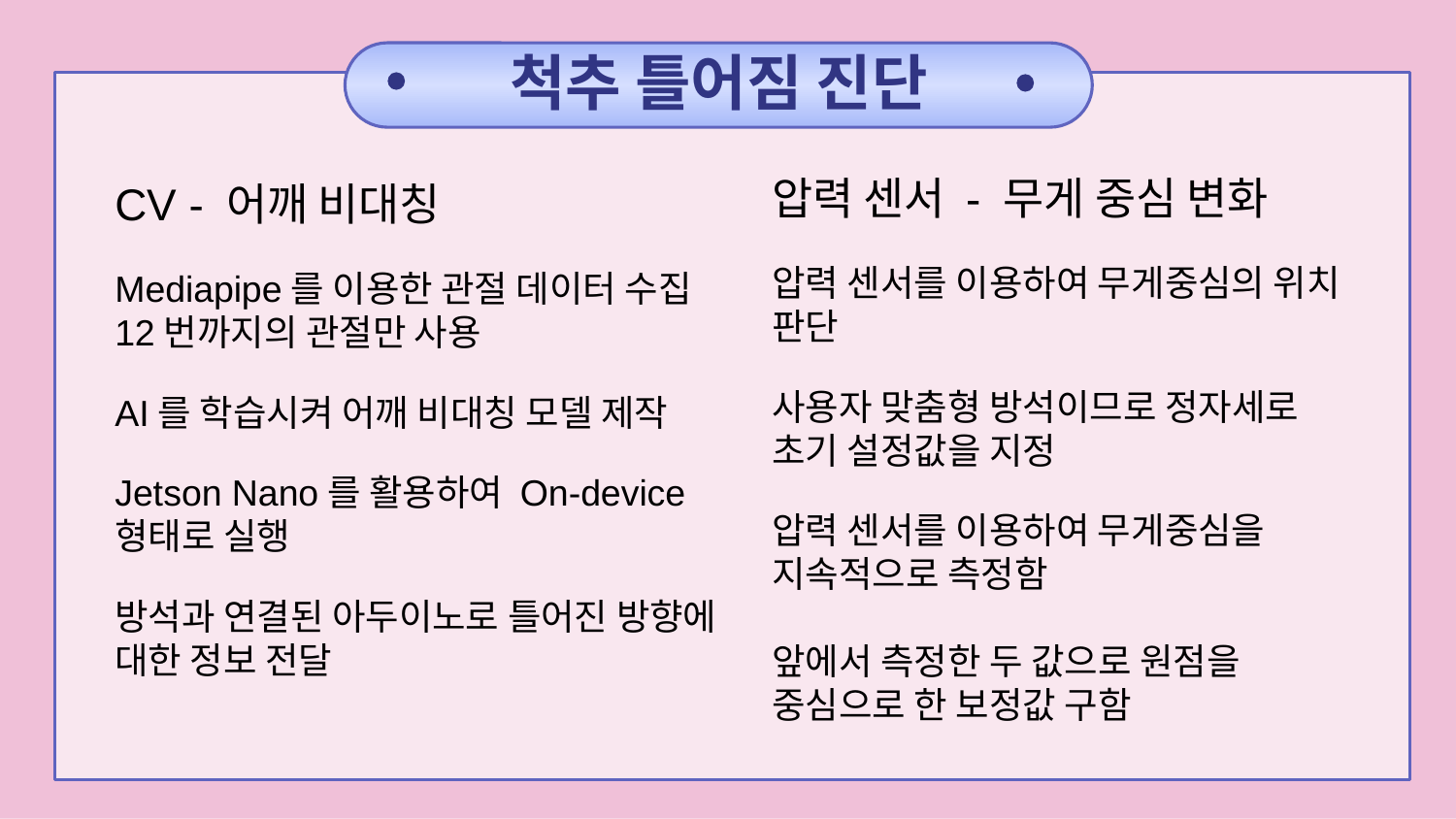

척추 틀어짐 진단

#
압력 센서 - 무게 중심 변화

압력 센서를 이용하여 무게중심의 위치 판단

사용자 맞춤형 방석이므로 정자세로 초기 설정값을 지정

압력 센서를 이용하여 무게중심을 지속적으로 측정함

앞에서 측정한 두 값으로 원점을 중심으로 한 보정값 구함

CV - 어깨 비대칭

Mediapipe를 이용한 관절 데이터 수집
12번까지의 관절만 사용

AI를 학습시켜 어깨 비대칭 모델 제작

Jetson Nano를 활용하여 On-device 형태로 실행

방석과 연결된 아두이노로 틀어진 방향에 대한 정보 전달